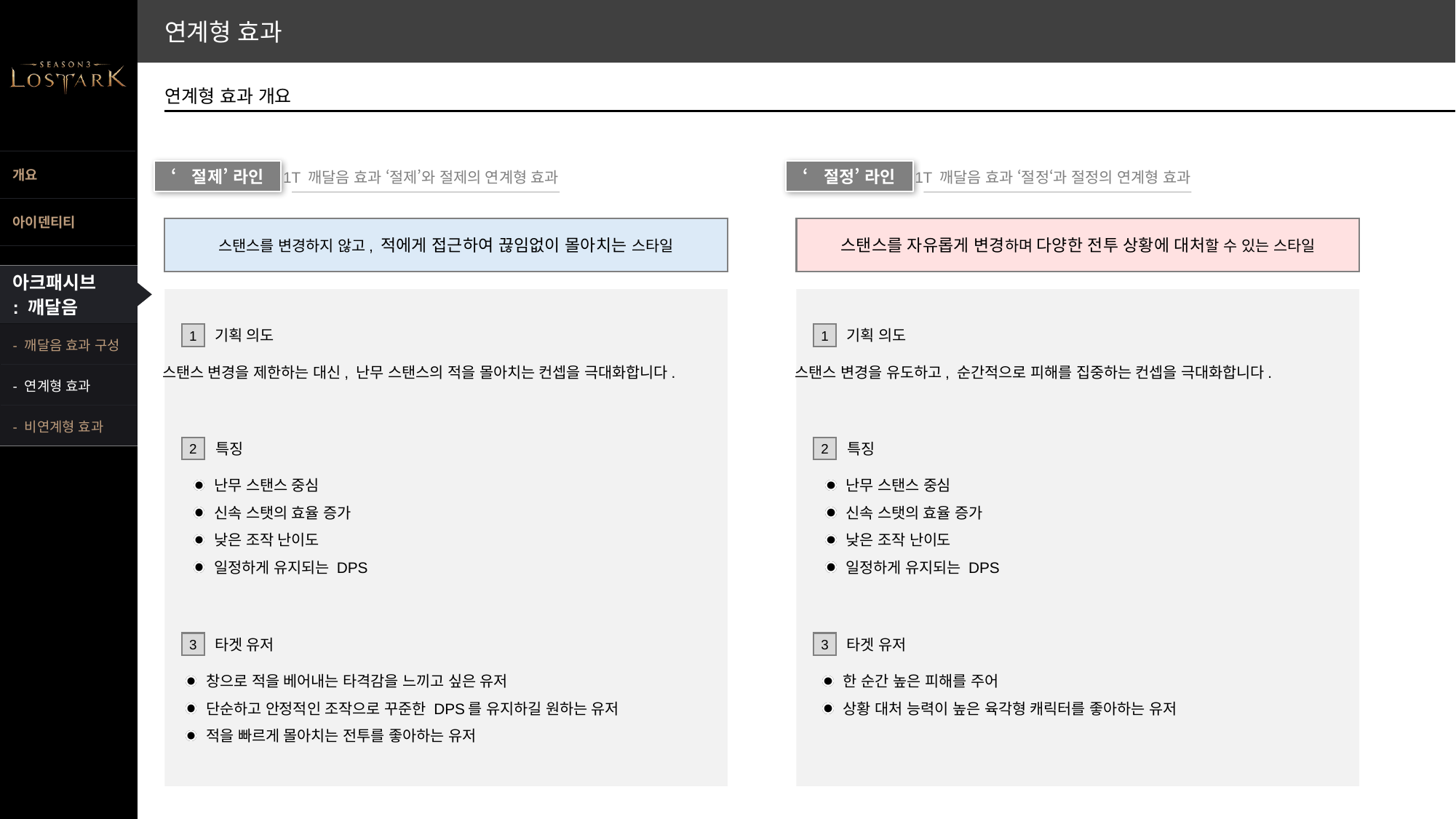

연계형 효과
연계형 효과 개요
‘절제’ 라인
1T 깨달음 효과 ‘절제’와 절제의 연계형 효과
‘절정’ 라인
1T 깨달음 효과 ‘절정‘과 절정의 연계형 효과

스탠스를 변경하지 않고, 적에게 접근하여 끊임없이 몰아치는 스타일

스탠스를 자유롭게 변경하며 다양한 전투 상황에 대처할 수 있는 스타일

1
기획 의도
스탠스 변경을 제한하는 대신, 난무 스탠스의 적을 몰아치는 컨셉을 극대화합니다.
2
특징
난무 스탠스 중심
신속 스탯의 효율 증가
낮은 조작 난이도
일정하게 유지되는 DPS
3
타겟 유저
창으로 적을 베어내는 타격감을 느끼고 싶은 유저
단순하고 안정적인 조작으로 꾸준한 DPS를 유지하길 원하는 유저
적을 빠르게 몰아치는 전투를 좋아하는 유저

1
기획 의도
스탠스 변경을 유도하고, 순간적으로 피해를 집중하는 컨셉을 극대화합니다.
- 깨달음 효과 구성
- 연계형 효과
- 비연계형 효과
2
특징
난무 스탠스 중심
신속 스탯의 효율 증가
낮은 조작 난이도
일정하게 유지되는 DPS
3
타겟 유저
한 순간 높은 피해를 주어
상황 대처 능력이 높은 육각형 캐릭터를 좋아하는 유저